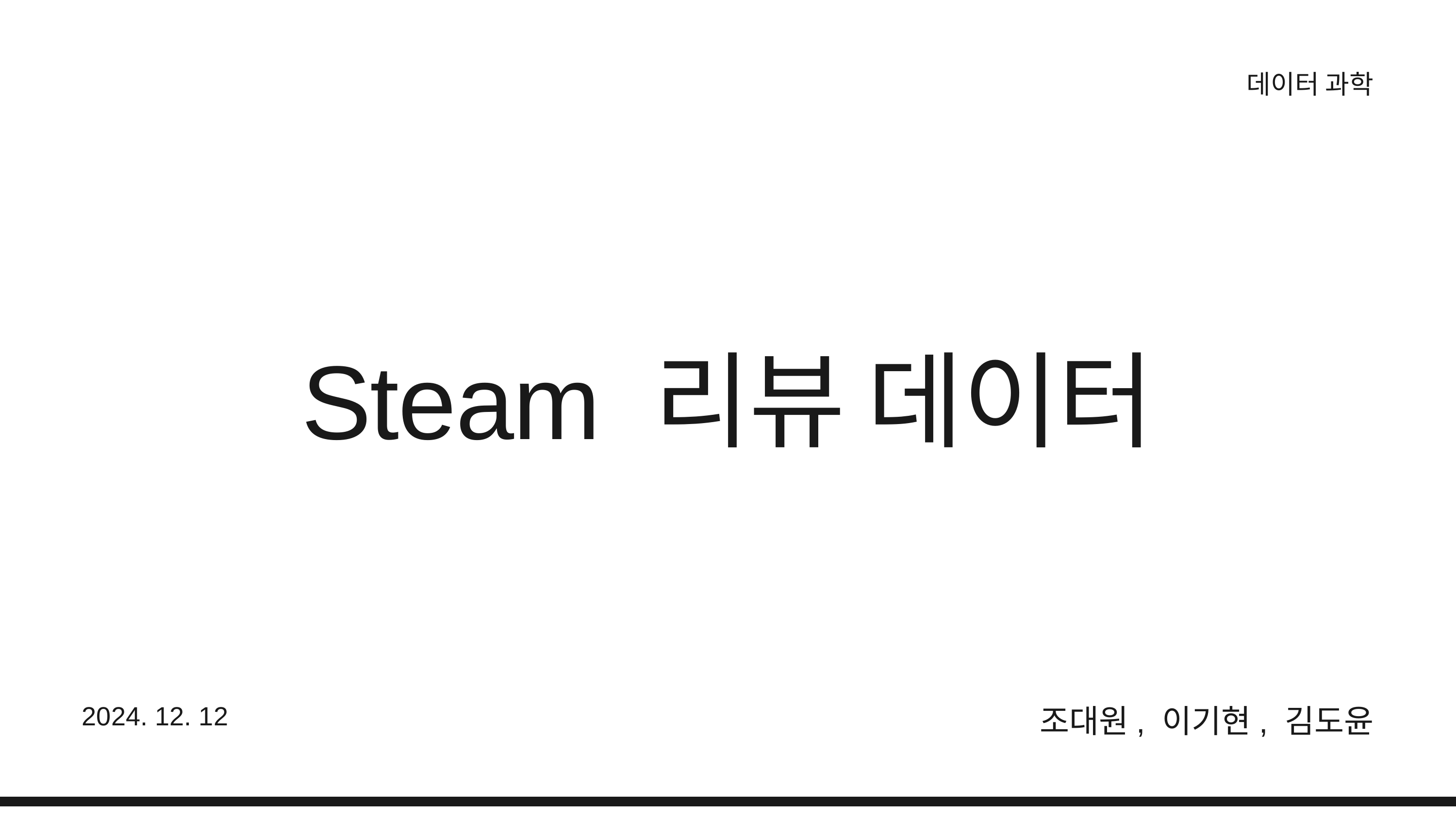

데이터 과학
Steam 리뷰 데이터
2024. 12. 12
조대원, 이기현, 김도윤